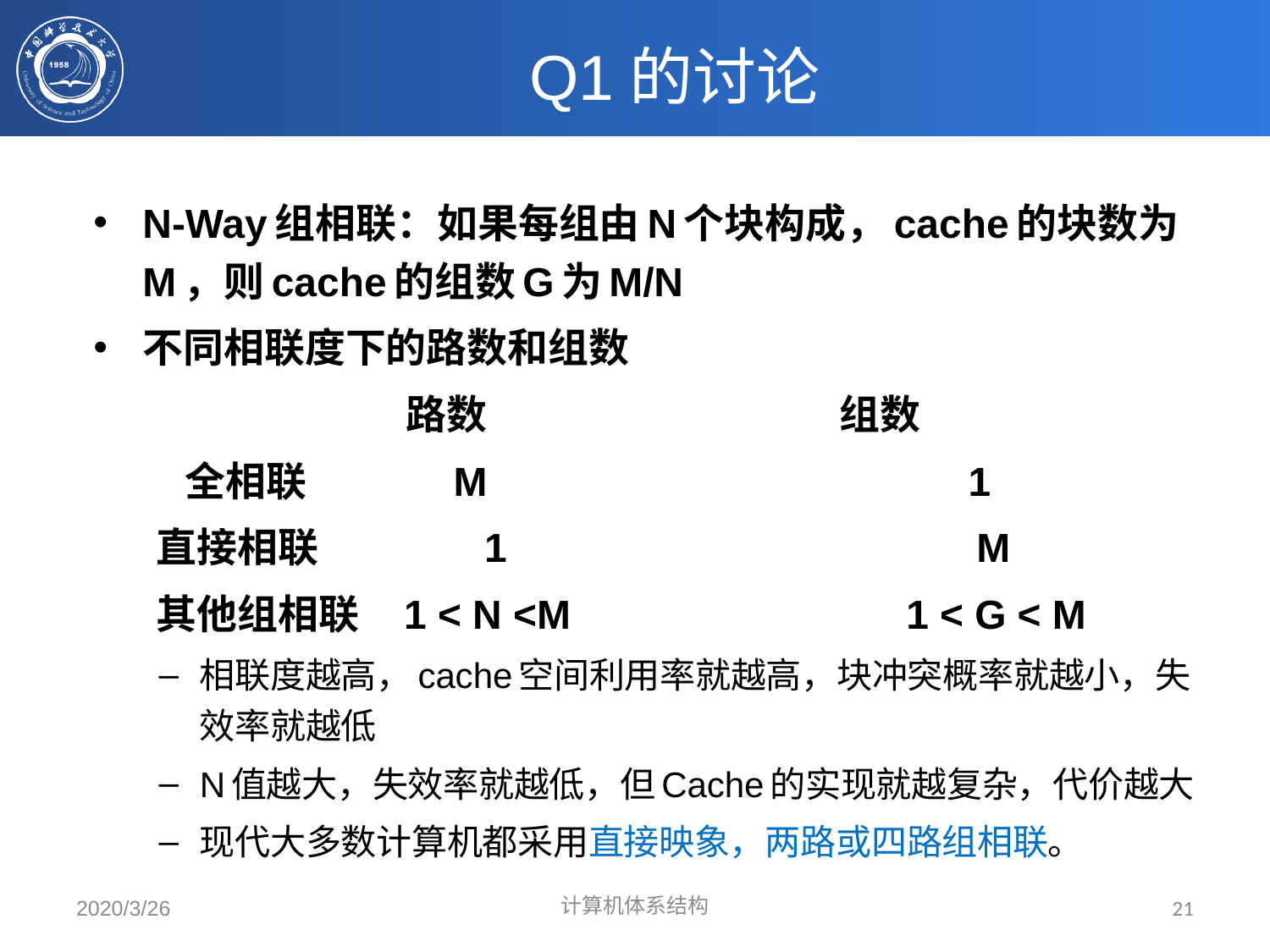

# Q1的讨论
N-Way组相联：如果每组由N个块构成，cache的块数为M，则cache的组数G为M/N
不同相联度下的路数和组数
	                       路数                                      组数
	全相联               M                                           1
      直接相联                 1                                          M
      其他组相联    1 < N <M                              1 < G < M
相联度越高，cache空间利用率就越高，块冲突概率就越小，失效率就越低
N值越大，失效率就越低，但Cache的实现就越复杂，代价越大
现代大多数计算机都采用直接映象，两路或四路组相联。
2020/3/26
计算机体系结构
21